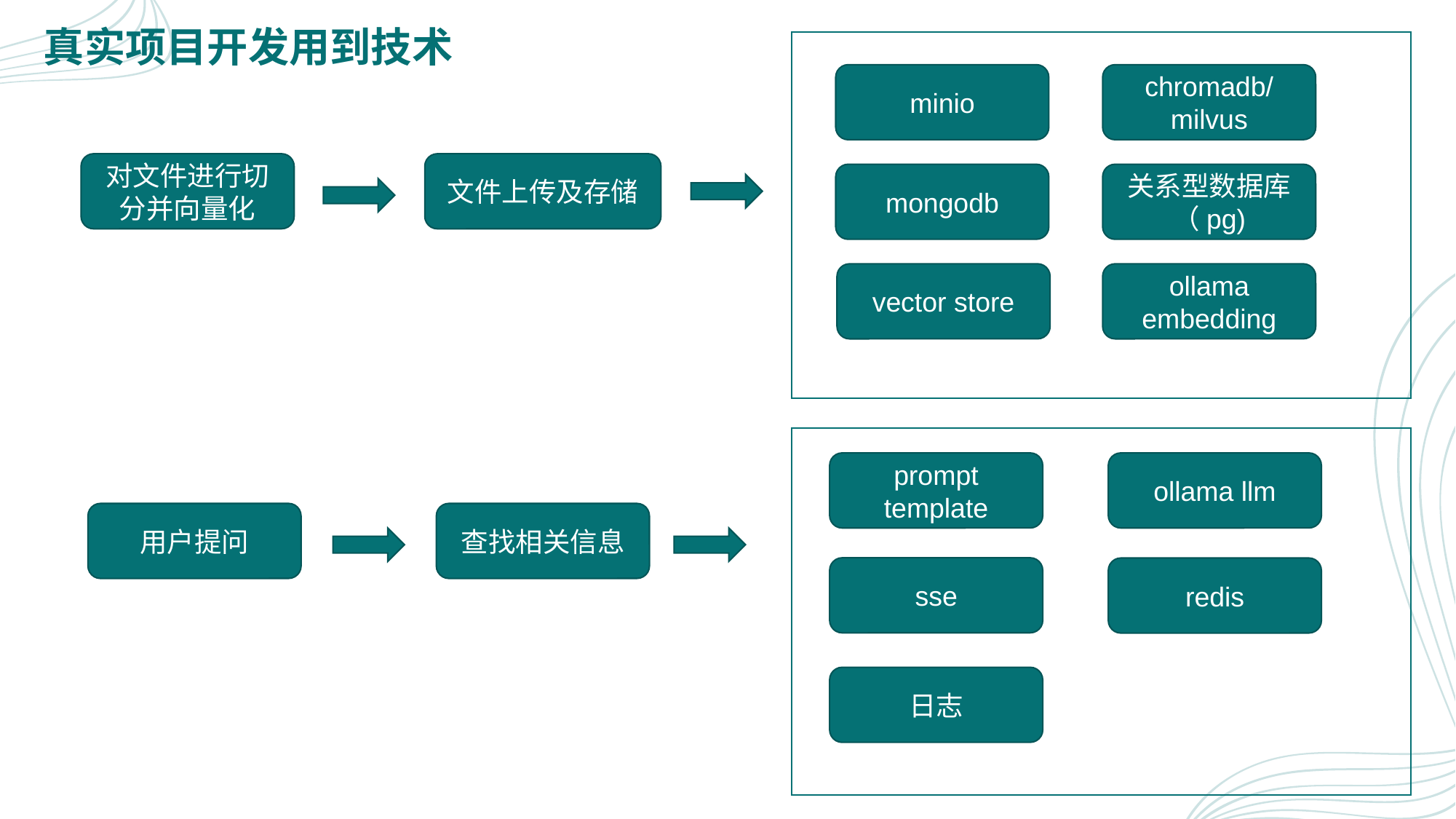

真实项目开发用到技术

minio
chromadb/milvus
对文件进行切分并向量化
文件上传及存储
mongodb
关系型数据库（pg)

vector store
ollama embedding

prompt template
ollama llm
用户提问
查找相关信息

sse
redis
日志